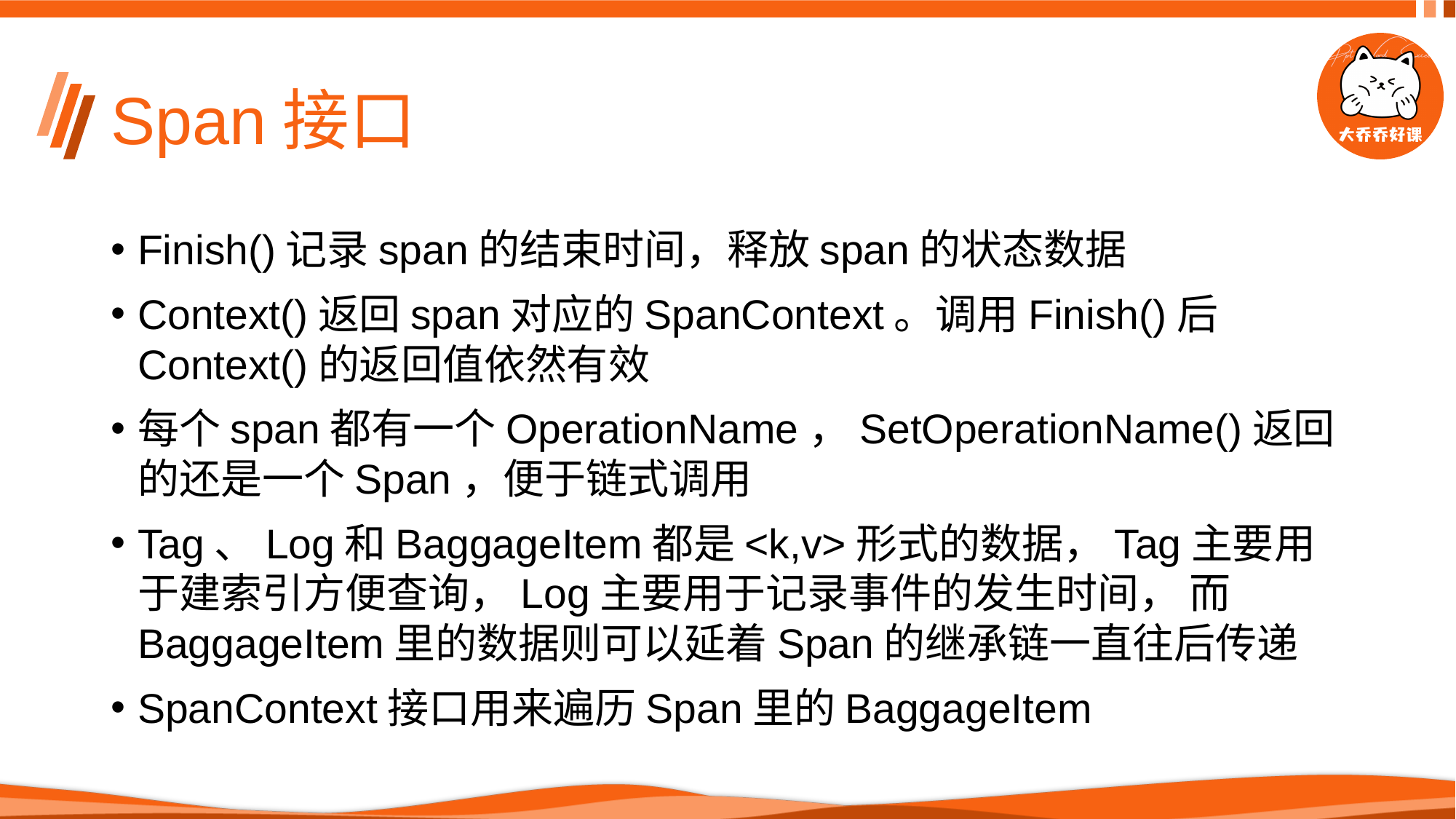

# Span接口
Finish()记录span的结束时间，释放span的状态数据
Context()返回span对应的SpanContext。调用Finish()后Context()的返回值依然有效
每个span都有一个OperationName，SetOperationName()返回的还是一个Span，便于链式调用
Tag、Log和BaggageItem都是<k,v>形式的数据，Tag主要用于建索引方便查询，Log主要用于记录事件的发生时间， 而BaggageItem里的数据则可以延着Span的继承链一直往后传递
SpanContext接口用来遍历Span里的BaggageItem